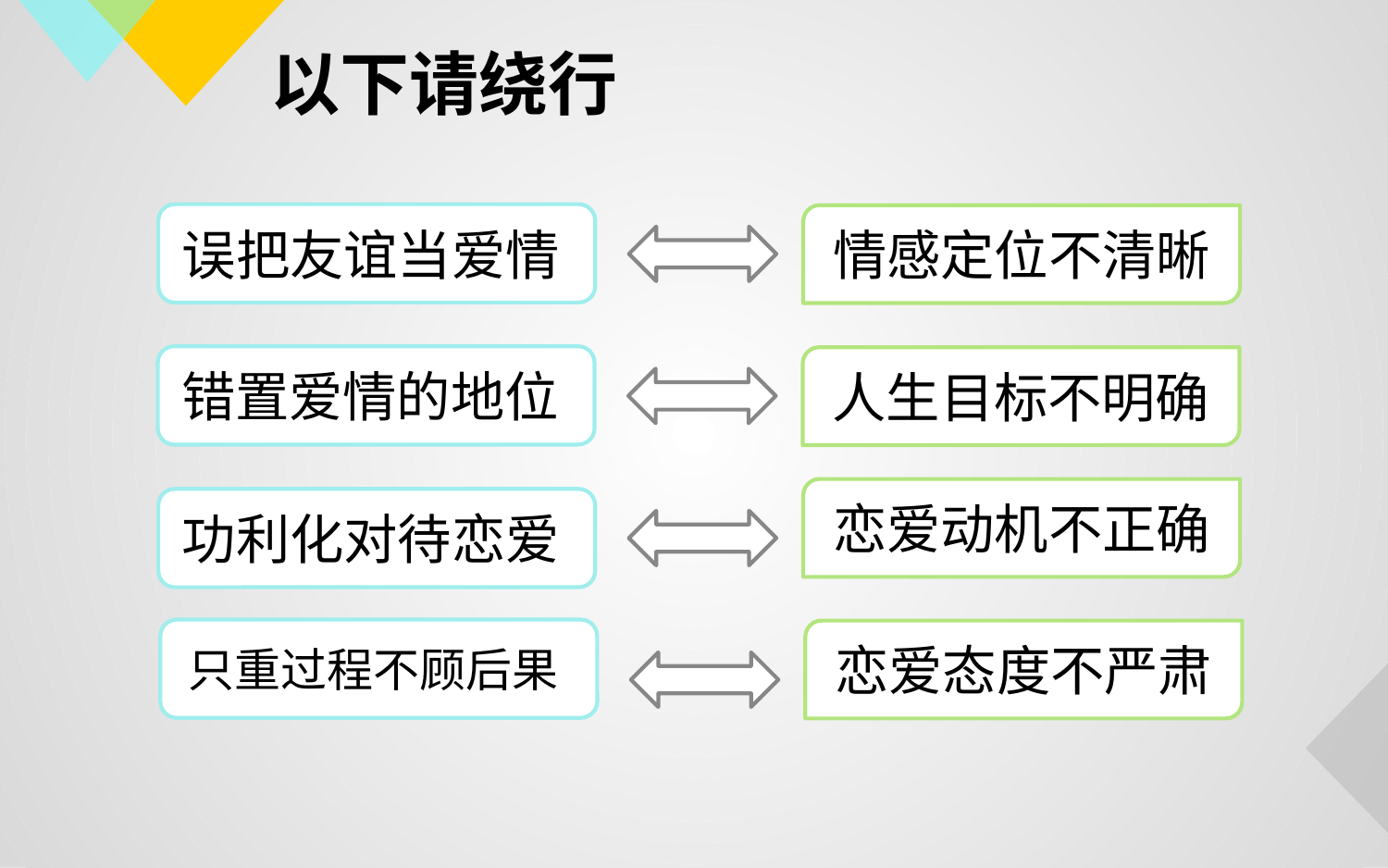

# 以下请绕行
误把友谊当爱情
情感定位不清晰

错置爱情的地位
人生目标不明确

恋爱动机不正确
功利化对待恋爱

只重过程不顾后果
恋爱态度不严肃